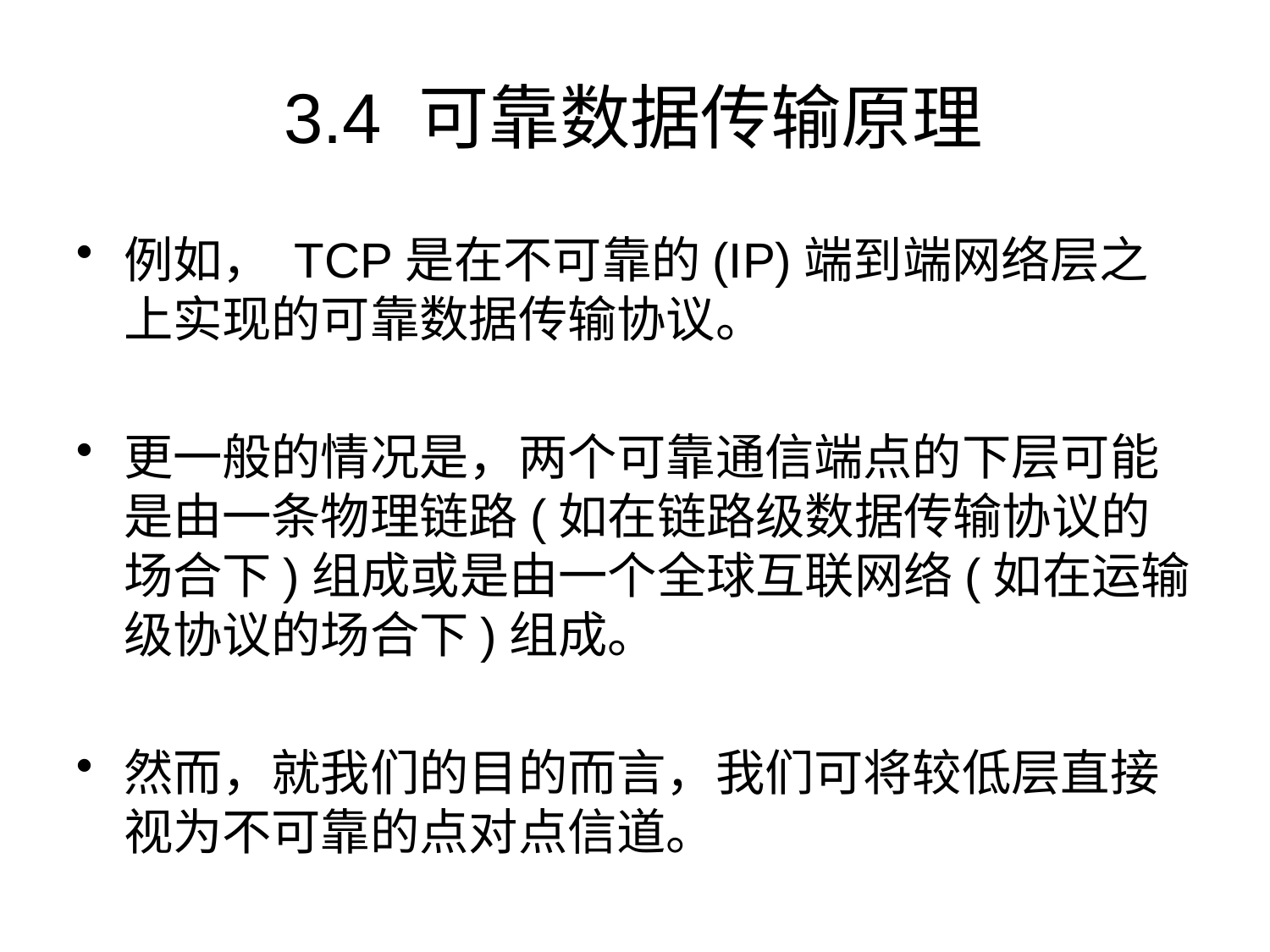

# 3.4 可靠数据传输原理
例如， TCP是在不可靠的(IP)端到端网络层之上实现的可靠数据传输协议。

更一般的情况是，两个可靠通信端点的下层可能是由一条物理链路(如在链路级数据传输协议的场合下)组成或是由一个全球互联网络(如在运输级协议的场合下)组成。

然而，就我们的目的而言，我们可将较低层直接视为不可靠的点对点信道。